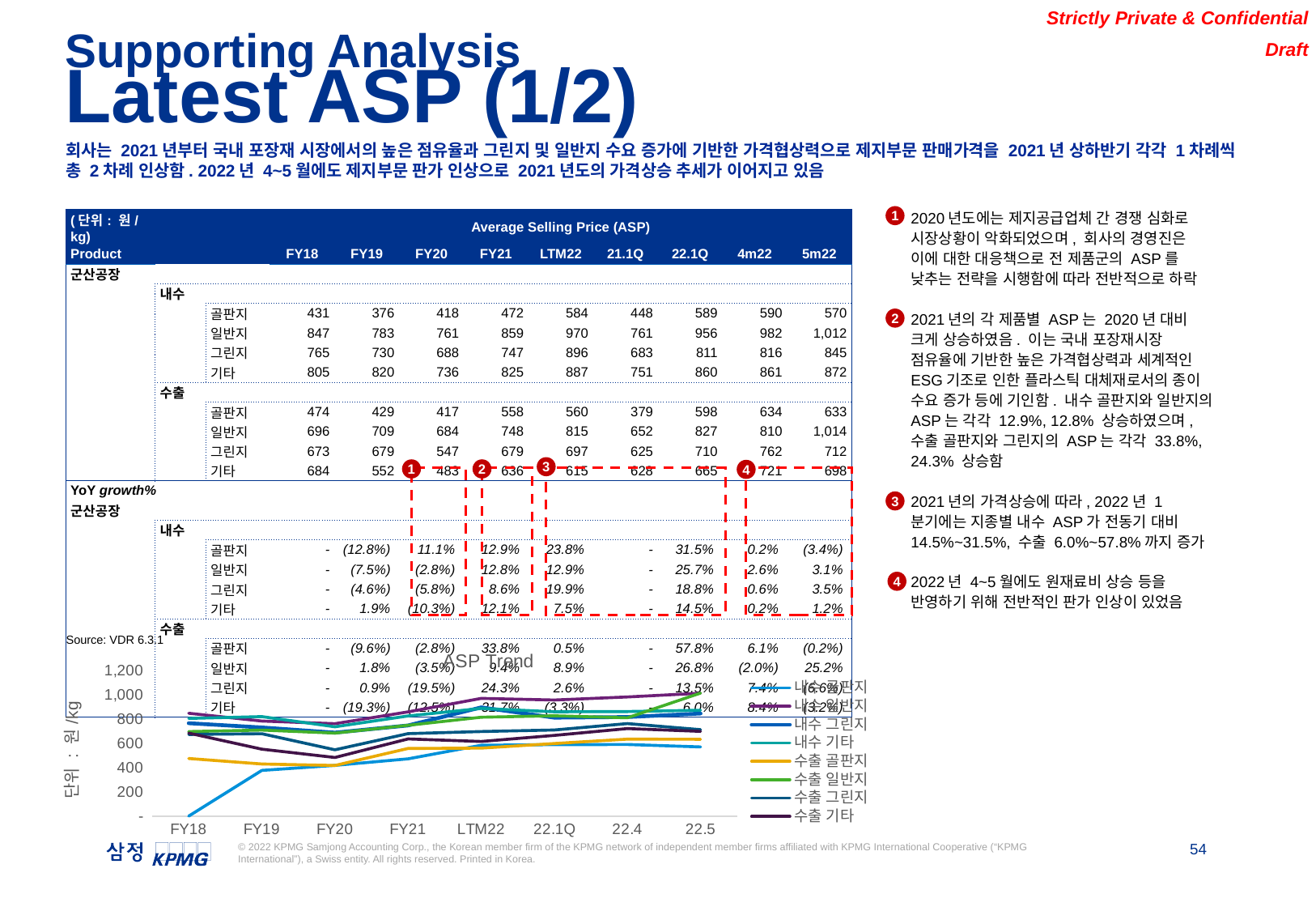

Supporting Analysis
Latest ASP (1/2)
회사는 2021년부터 국내 포장재 시장에서의 높은 점유율과 그린지 및 일반지 수요 증가에 기반한 가격협상력으로 제지부문 판매가격을 2021년 상하반기 각각 1차례씩 총 2차례 인상함. 2022년 4~5월에도 제지부문 판가 인상으로 2021년도의 가격상승 추세가 이어지고 있음

2020년도에는 제지공급업체 간 경쟁 심화로 시장상황이 악화되었으며, 회사의 경영진은 이에 대한 대응책으로 전 제품군의 ASP를 낮추는 전략을 시행함에 따라 전반적으로 하락

2021년의 각 제품별 ASP는 2020년 대비 크게 상승하였음. 이는 국내 포장재시장 점유율에 기반한 높은 가격협상력과 세계적인 ESG기조로 인한 플라스틱 대체재로서의 종이 수요 증가 등에 기인함. 내수 골판지와 일반지의 ASP는 각각 12.9%, 12.8% 상승하였으며, 수출 골판지와 그린지의 ASP는 각각 33.8%, 24.3% 상승함

2021년의 가격상승에 따라, 2022년 1분기에는 지종별 내수 ASP가 전동기 대비 14.5%~31.5%, 수출 6.0%~57.8%까지 증가

2022년 4~5월에도 원재료비 상승 등을 반영하기 위해 전반적인 판가 인상이 있었음

1
| (단위: 원/kg) |  |  | Average Selling Price (ASP) |  |  |  |  |  |  |  |  |
| --- | --- | --- | --- | --- | --- | --- | --- | --- | --- | --- | --- |
| Product |  |  | FY18 | FY19 | FY20 | FY21 | LTM22 | 21.1Q | 22.1Q | 4m22 | 5m22 |
| 군산공장 |  |  |  |  |  |  |  |  |  |  |  |
|  | 내수 |  |  |  |  |  |  |  |  |  |  |
|  |  | 골판지 | 431 | 376 | 418 | 472 | 584 | 448 | 589 | 590 | 570 |
|  |  | 일반지 | 847 | 783 | 761 | 859 | 970 | 761 | 956 | 982 | 1,012 |
|  |  | 그린지 | 765 | 730 | 688 | 747 | 896 | 683 | 811 | 816 | 845 |
|  |  | 기타 | 805 | 820 | 736 | 825 | 887 | 751 | 860 | 861 | 872 |
|  | 수출 |  |  |  |  |  |  |  |  |  |  |
|  |  | 골판지 | 474 | 429 | 417 | 558 | 560 | 379 | 598 | 634 | 633 |
|  |  | 일반지 | 696 | 709 | 684 | 748 | 815 | 652 | 827 | 810 | 1,014 |
|  |  | 그린지 | 673 | 679 | 547 | 679 | 697 | 625 | 710 | 762 | 712 |
|  |  | 기타 | 684 | 552 | 483 | 636 | 615 | 628 | 665 | 721 | 698 |
| YoY growth% |  |  |  |  |  |  |  |  |  |  |  |
| 군산공장 |  |  |  |  |  |  |  |  |  |  |  |
|  | 내수 |  |  |  |  |  |  |  |  |  |  |
|  |  | 골판지 | - | (12.8%) | 11.1% | 12.9% | 23.8% | - | 31.5% | 0.2% | (3.4%) |
|  |  | 일반지 | - | (7.5%) | (2.8%) | 12.8% | 12.9% | - | 25.7% | 2.6% | 3.1% |
|  |  | 그린지 | - | (4.6%) | (5.8%) | 8.6% | 19.9% | - | 18.8% | 0.6% | 3.5% |
|  |  | 기타 | - | 1.9% | (10.3%) | 12.1% | 7.5% | - | 14.5% | 0.2% | 1.2% |
|  | 수출 |  |  |  |  |  |  |  |  |  |  |
|  |  | 골판지 | - | (9.6%) | (2.8%) | 33.8% | 0.5% | - | 57.8% | 6.1% | (0.2%) |
|  |  | 일반지 | - | 1.8% | (3.5%) | 9.4% | 8.9% | - | 26.8% | (2.0%) | 25.2% |
|  |  | 그린지 | - | 0.9% | (19.5%) | 24.3% | 2.6% | - | 13.5% | 7.4% | (6.6%) |
|  |  | 기타 | - | (19.3%) | (12.5%) | 31.7% | (3.3%) | - | 6.0% | 8.4% | (3.2%) |
2
3
1
2
4

3
4
Source: VDR 6.3.1

### Chart: ASP Trend

| Category | 내수 골판지 | 내수 일반지 | 내수 그린지 | 내수 기타 | 수출 골판지 | 수출 일반지 | 수출 그린지 | 수출 기타 |
|---|---|---|---|---|---|---|---|---|
| FY18 | 0.0 | 847.1919622372119 | 765.2681422870991 | 804.882545723106 | 474.2412308130172 | 696.3359054856988 | 672.832114292362 | 683.8921221556793 |
| FY19 | 376.1237529915547 | 783.274657890943 | 730.1956320818304 | 819.8873798296337 | 428.93321055922013 | 708.7740458703837 | 678.7190063772874 | 551.5687053707934 |
| FY20 | 417.7348400870338 | 761.3863950921925 | 687.9342284558467 | 735.8242962276316 | 416.76115903800184 | 683.7143811653552 | 546.5533700778686 | 482.68364383304333 |
| FY21 | 471.52089802983244 | 858.9414002235195 | 746.7822174590516 | 825.0977693395027 | 557.5215834813373 | 748.2306658879761 | 679.4926839868509 | 635.8802677825114 |
| LTM22 | 583.8202037306984 | 969.9483012138402 | 895.7220184016801 | 887.1025947008 | 560.1969905450032 | 814.7059973998138 | 697.0776235355243 | 614.9698723058518 |
| 22.1Q | 588.8785742905029 | 956.432864218439 | 811.0606652091092 | 859.6164070476857 | 597.8510623344844 | 826.6297483938969 | 709.5441942301419 | 665.0222772456959 |
| 22.4 | 589.9999999999999 | 981.6737607204013 | 816.1245295415204 | 861.4954287479544 | 634.333597568389 | 809.8662219127168 | 762.3626469191737 | 721.118283090394 |
| 22.5 | 570.0 | 1012.2303646945505 | 845.0751131396356 | 872.2639861405345 | 633.276509584974 | 1013.6760021543433 | 712.1598813163507 | 698.2247395646524 |